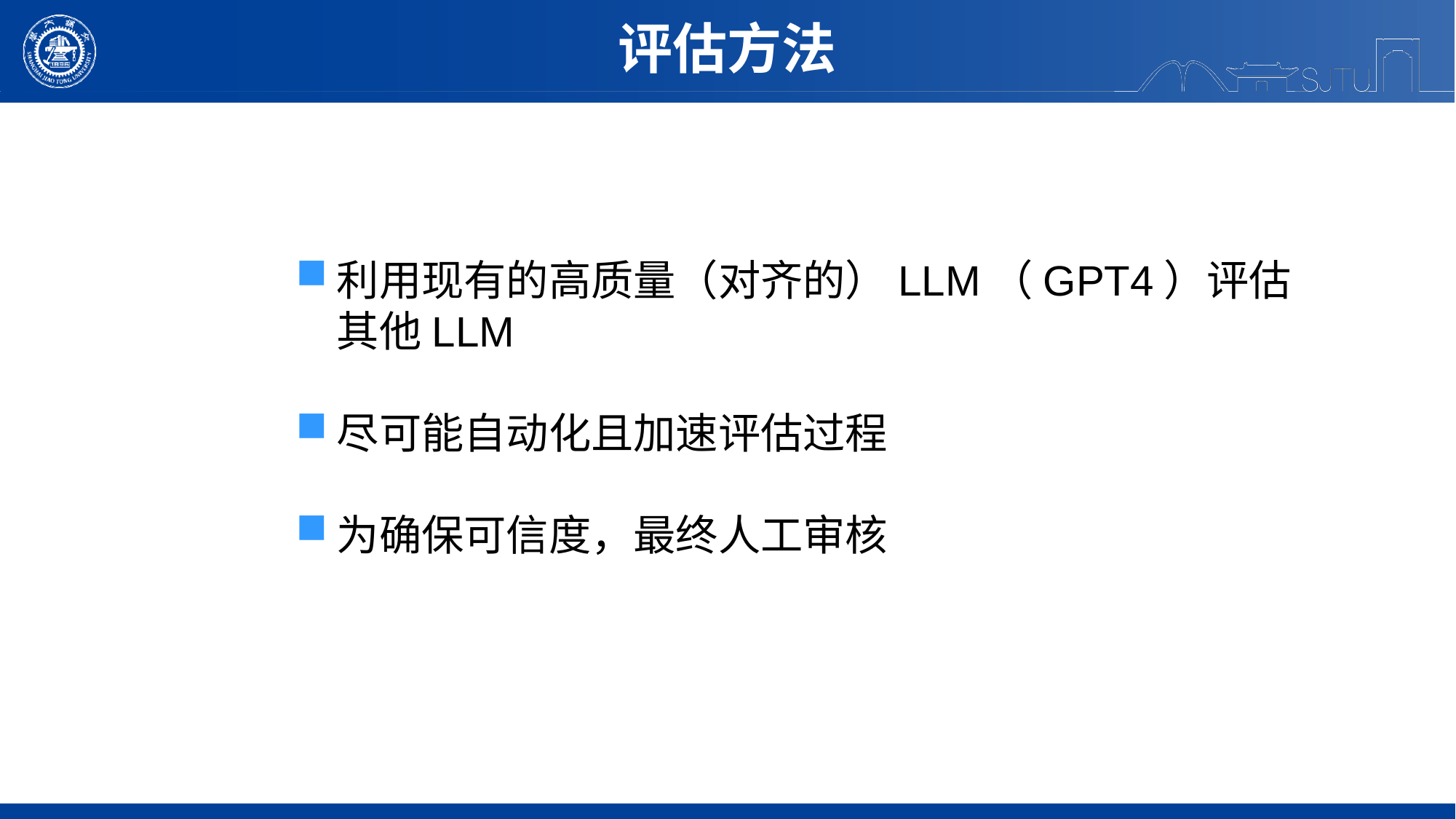

评估方法
利用现有的高质量（对齐的）LLM（GPT4）评估其他LLM

尽可能自动化且加速评估过程

为确保可信度，最终人工审核